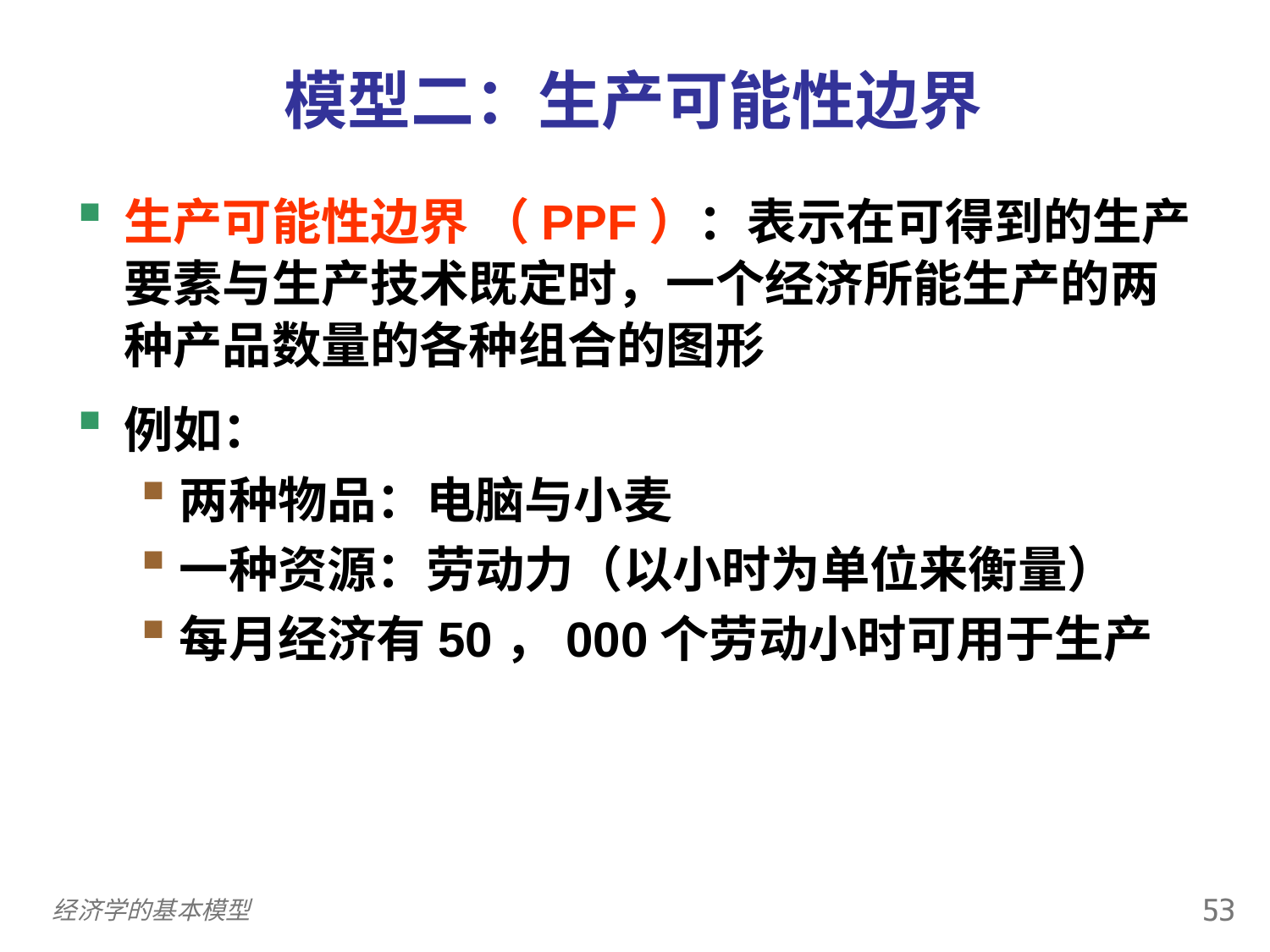

模型二：生产可能性边界
0
生产可能性边界 （PPF）：表示在可得到的生产要素与生产技术既定时，一个经济所能生产的两种产品数量的各种组合的图形
例如：
两种物品：电脑与小麦
一种资源：劳动力（以小时为单位来衡量）
每月经济有50，000个劳动小时可用于生产
53
经济学的基本模型